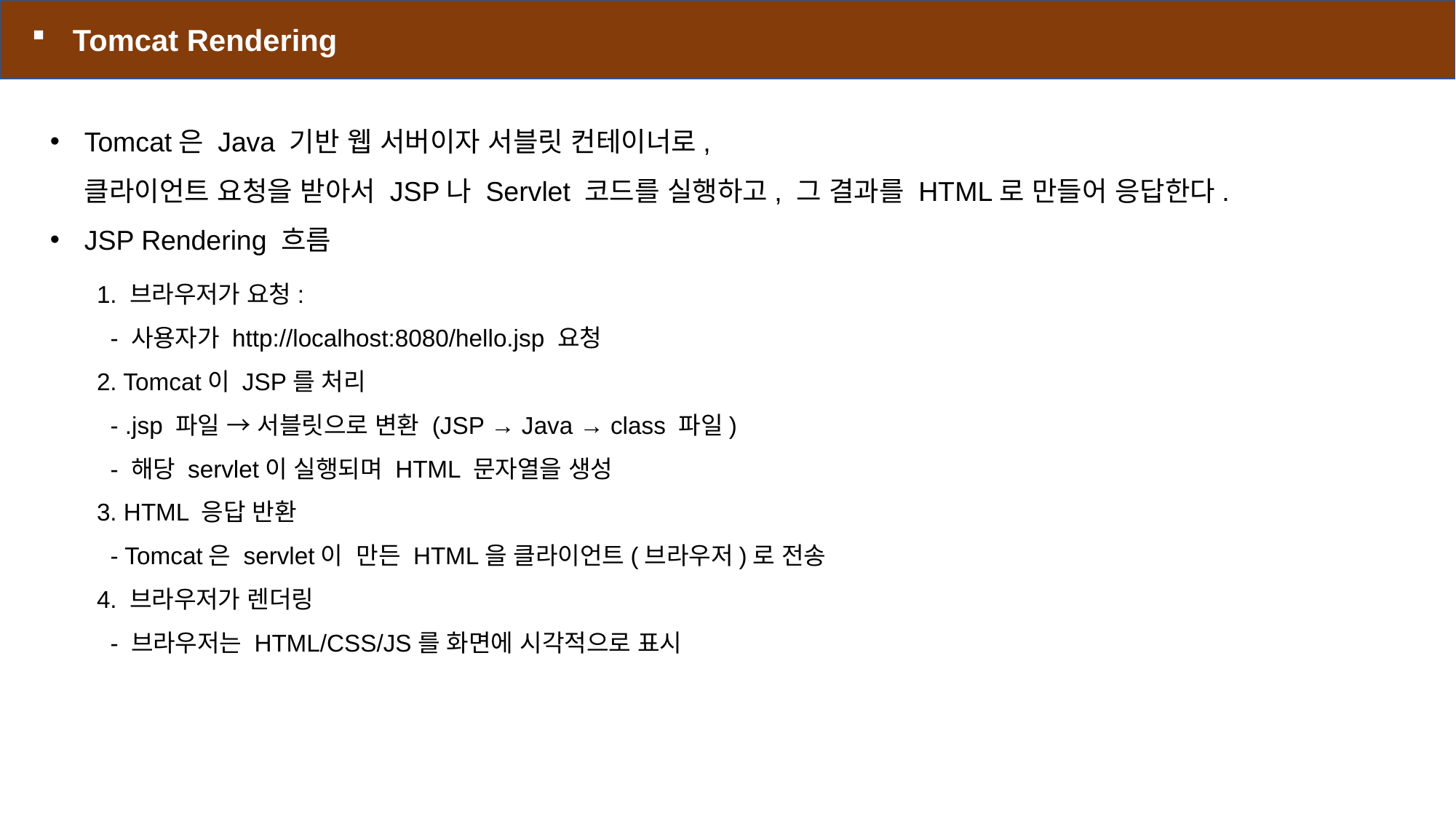

Tomcat Rendering
Tomcat은 Java 기반 웹 서버이자 서블릿 컨테이너로,
클라이언트 요청을 받아서 JSP나 Servlet 코드를 실행하고, 그 결과를 HTML로 만들어 응답한다.
JSP Rendering 흐름
1. 브라우저가 요청:
  - 사용자가 http://localhost:8080/hello.jsp 요청
2. Tomcat이 JSP를 처리
  - .jsp 파일 → 서블릿으로 변환 (JSP → Java → class 파일)
  - 해당 servlet이 실행되며 HTML 문자열을 생성
3. HTML 응답 반환
  - Tomcat은 servlet이  만든 HTML을 클라이언트(브라우저)로 전송
4. 브라우저가 렌더링
  - 브라우저는 HTML/CSS/JS를 화면에 시각적으로 표시